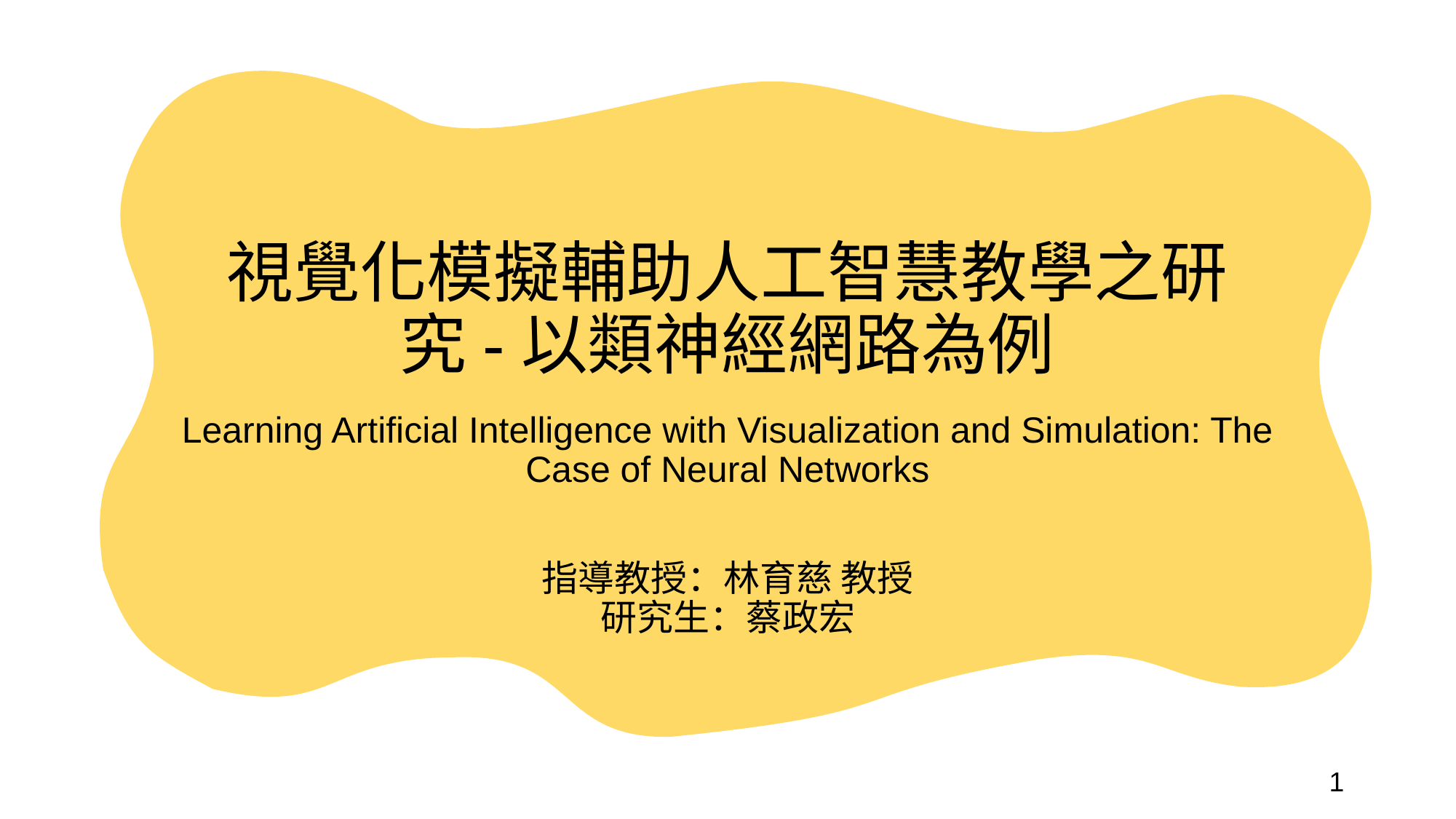

# 視覺化模擬輔助人工智慧教學之研究-以類神經網路為例
Learning Artificial Intelligence with Visualization and Simulation: The Case of Neural Networks

指導教授：林育慈 教授
研究生：蔡政宏
1